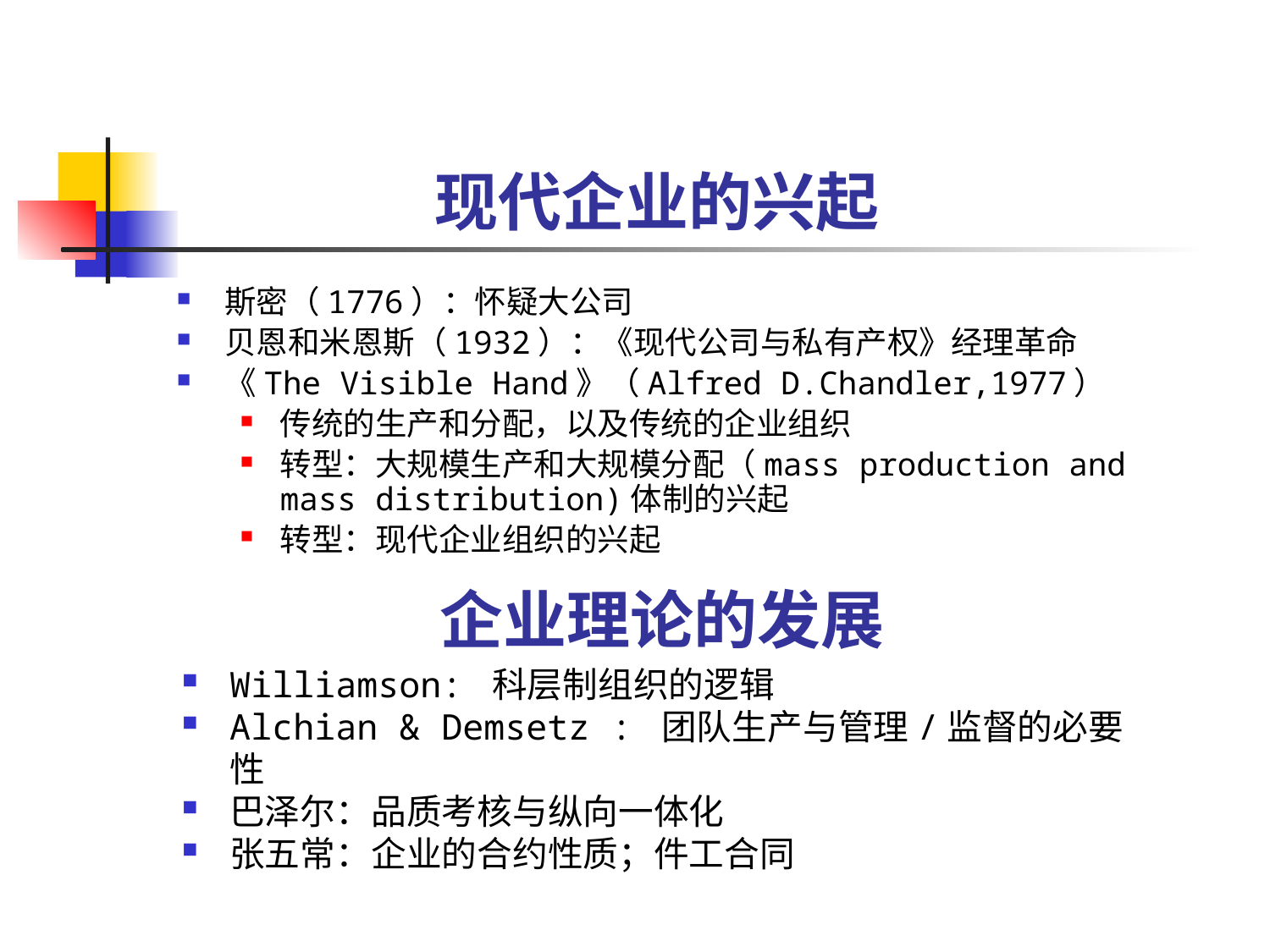

# 现代企业的兴起
斯密（1776）：怀疑大公司
贝恩和米恩斯（1932）：《现代公司与私有产权》经理革命
《The Visible Hand》（Alfred D.Chandler,1977）
传统的生产和分配，以及传统的企业组织
转型：大规模生产和大规模分配（mass production and mass distribution)体制的兴起
转型：现代企业组织的兴起
企业理论的发展
Williamson: 科层制组织的逻辑
Alchian & Demsetz : 团队生产与管理/监督的必要性
巴泽尔：品质考核与纵向一体化
张五常：企业的合约性质；件工合同